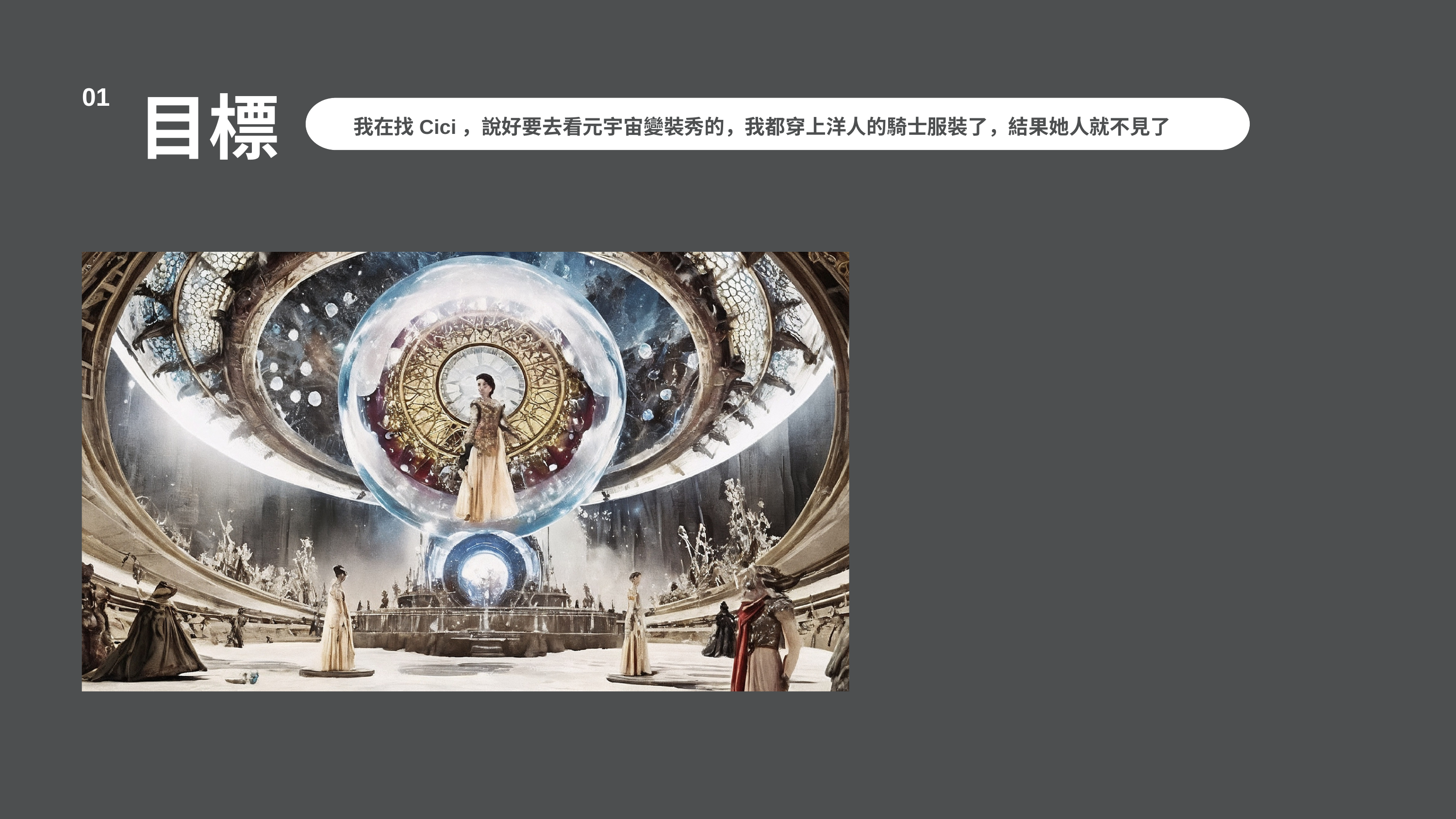

目標
01

我在找Cici，說好要去看元宇宙變裝秀的，我都穿上洋人的騎士服裝了，結果她人就不見了